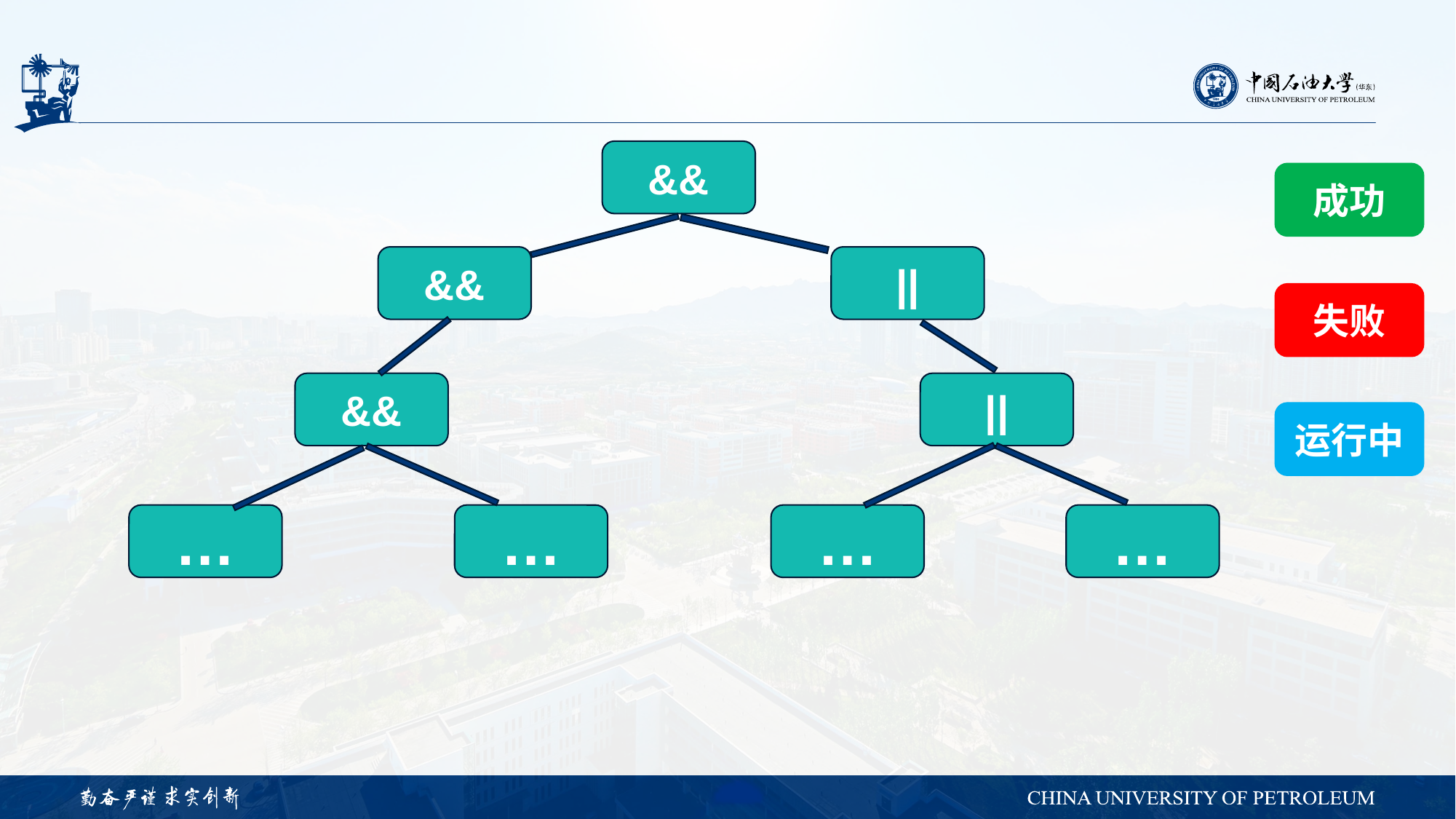

&&

成功
||
&&
失败

&&
||

运行中

…
…
…
…